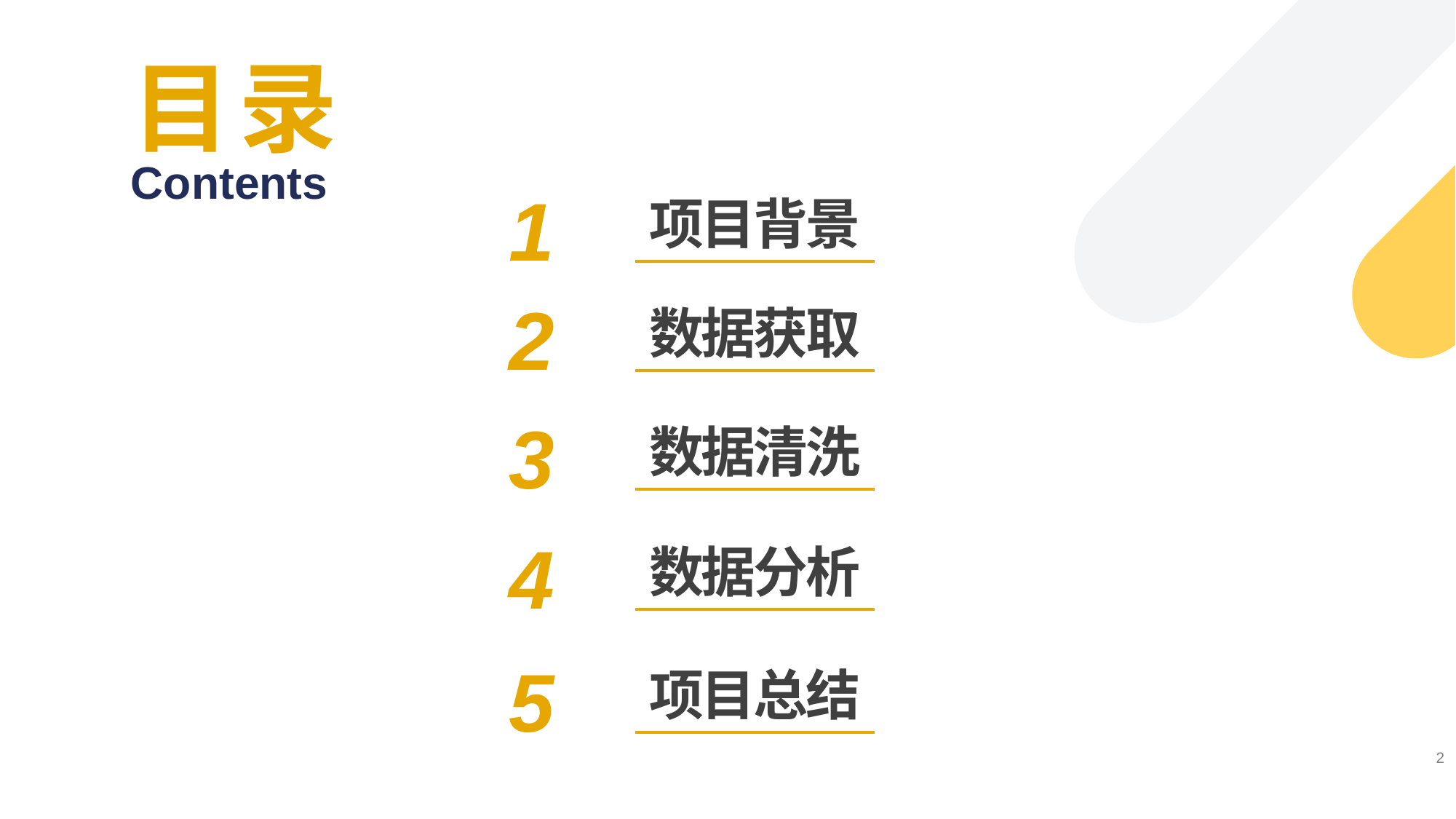

目录
Contents
1
项目背景
2
数据获取
3
数据清洗
4
数据分析
5
项目总结
2